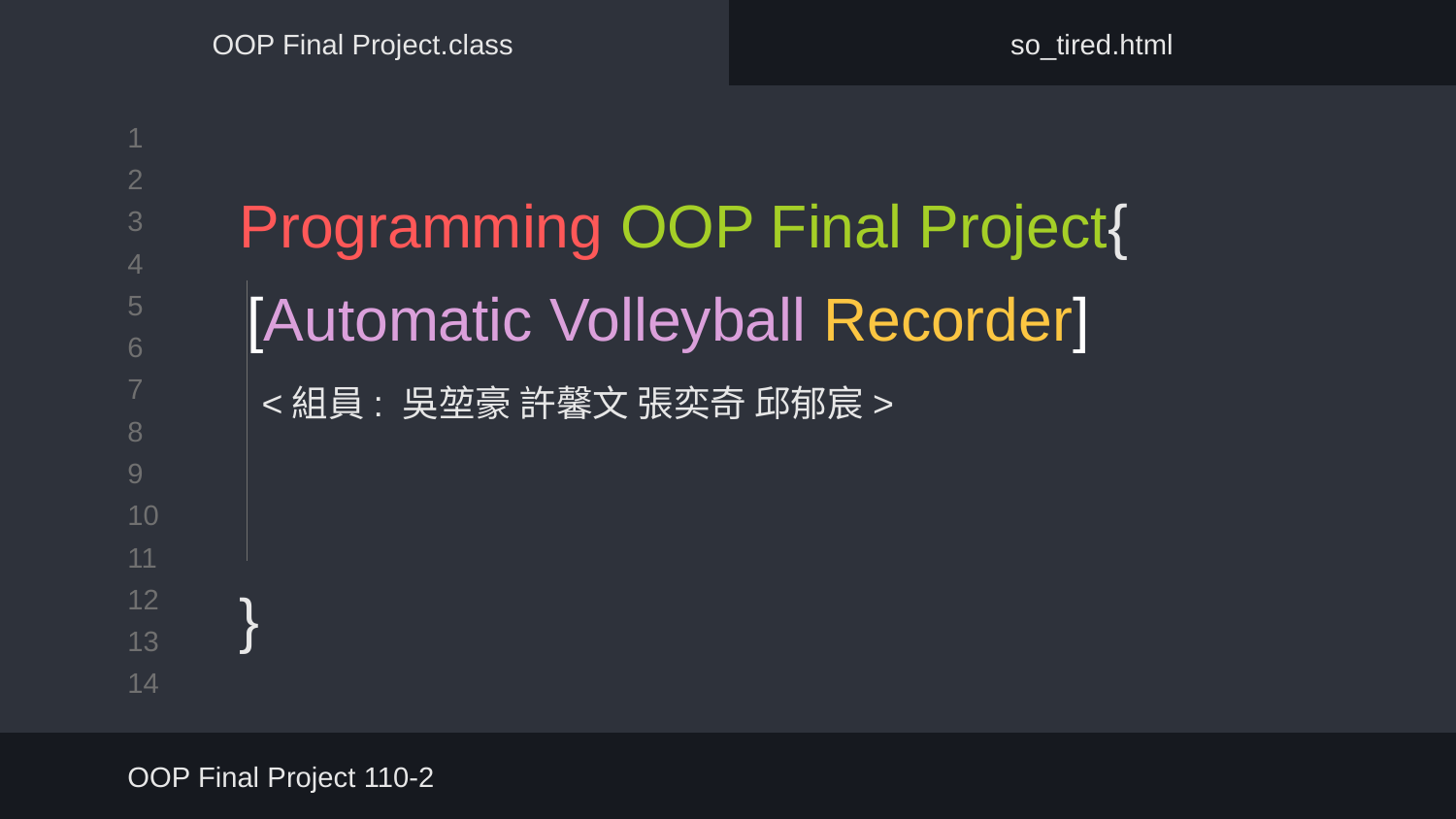

OOP Final Project.class
so_tired.html
# Programming OOP Final Project{
}
[Automatic Volleyball Recorder]
<組員: 吳堃豪 許馨文 張奕奇 邱郁宸>
OOP Final Project 110-2